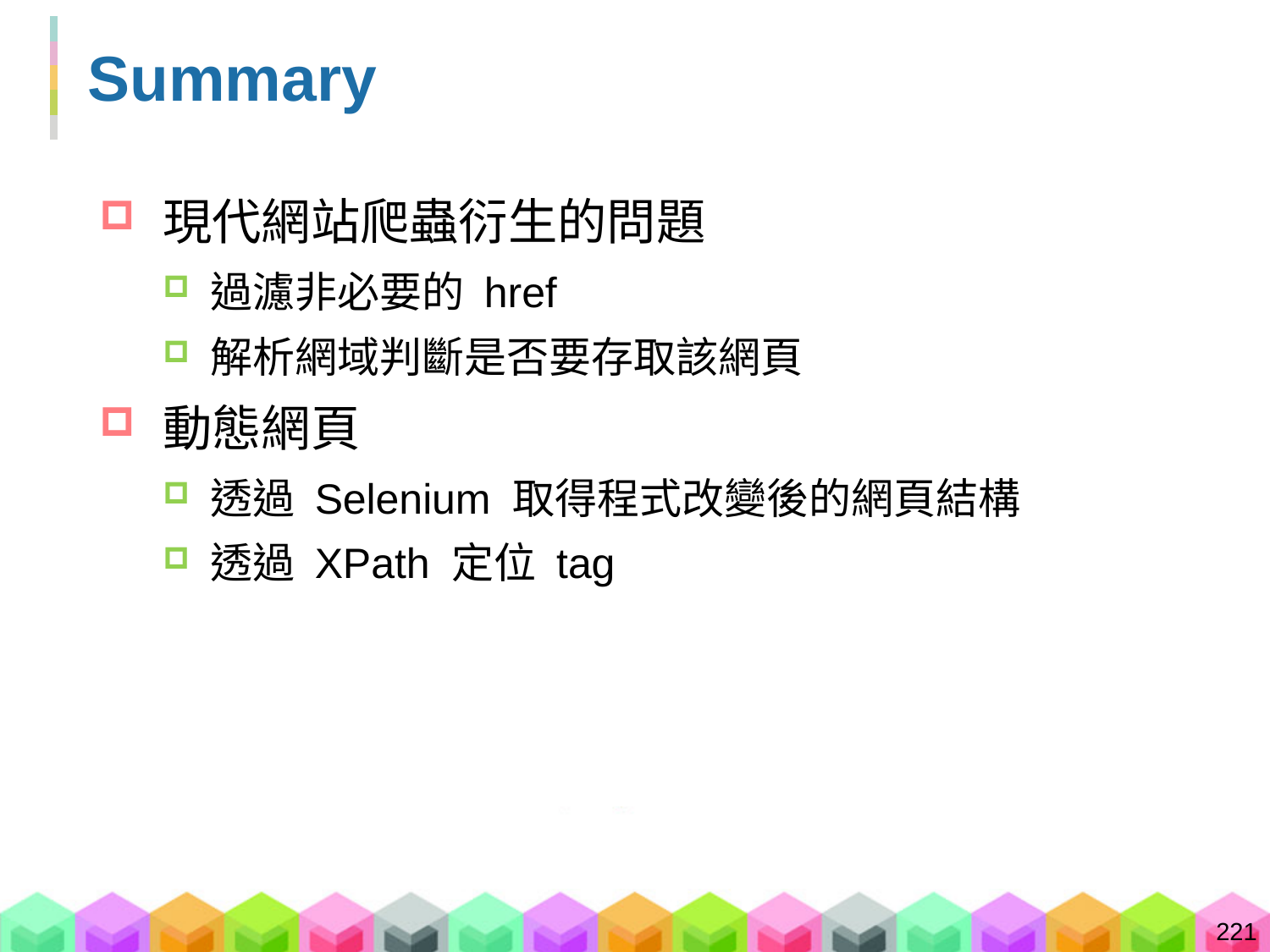

# Summary
現代網站爬蟲衍生的問題
過濾非必要的 href
解析網域判斷是否要存取該網頁
動態網頁
透過 Selenium 取得程式改變後的網頁結構
透過 XPath 定位 tag
221